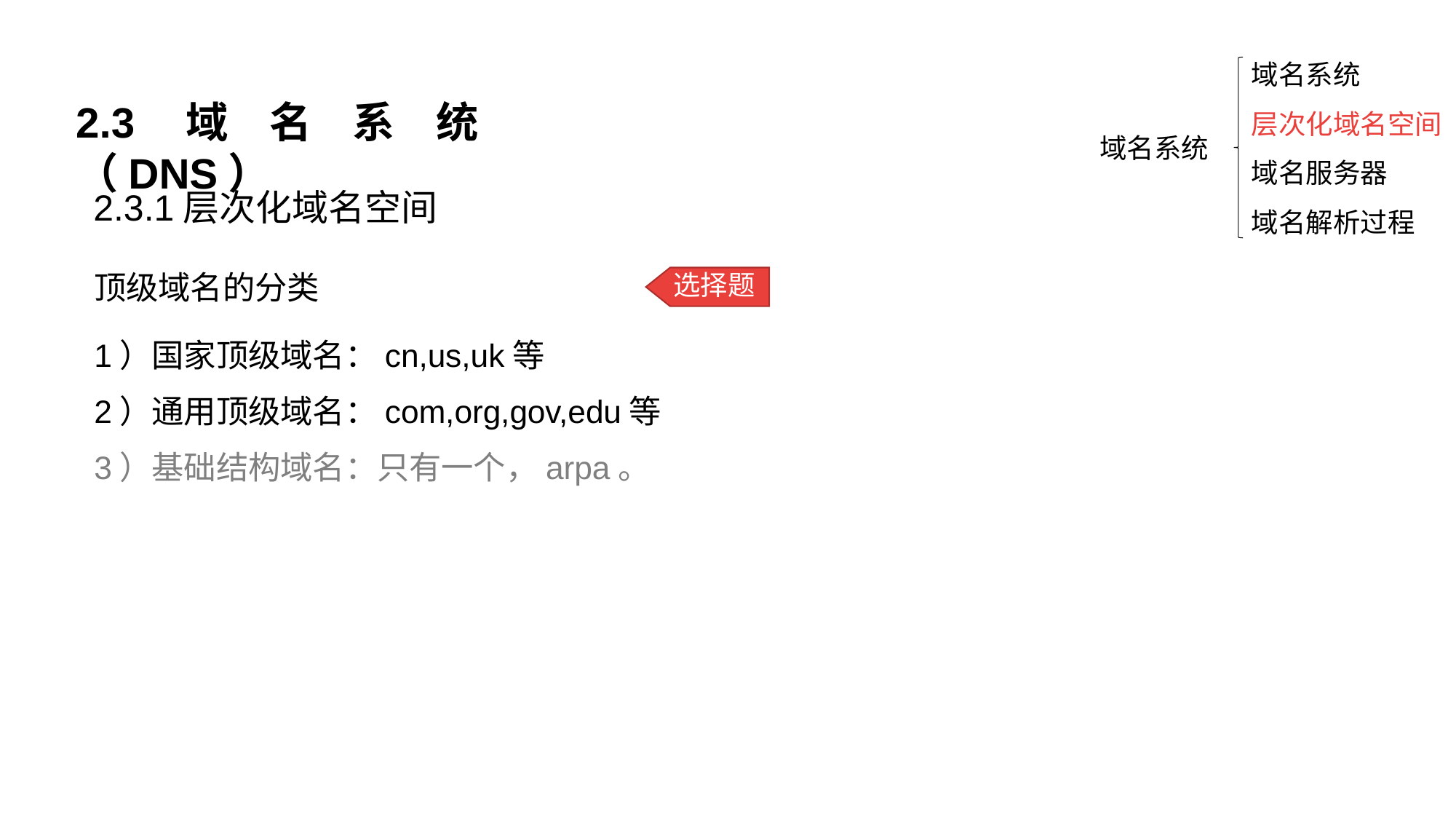

域名系统
层次化域名空间
域名服务器
域名解析过程

2.3域名系统（DNS）

           域名系统
2.3.1层次化域名空间
选择题
顶级域名的分类
选择题

1）国家顶级域名：cn,us,uk等
2）通用顶级域名：com,org,gov,edu等
3）基础结构域名：只有一个，arpa。